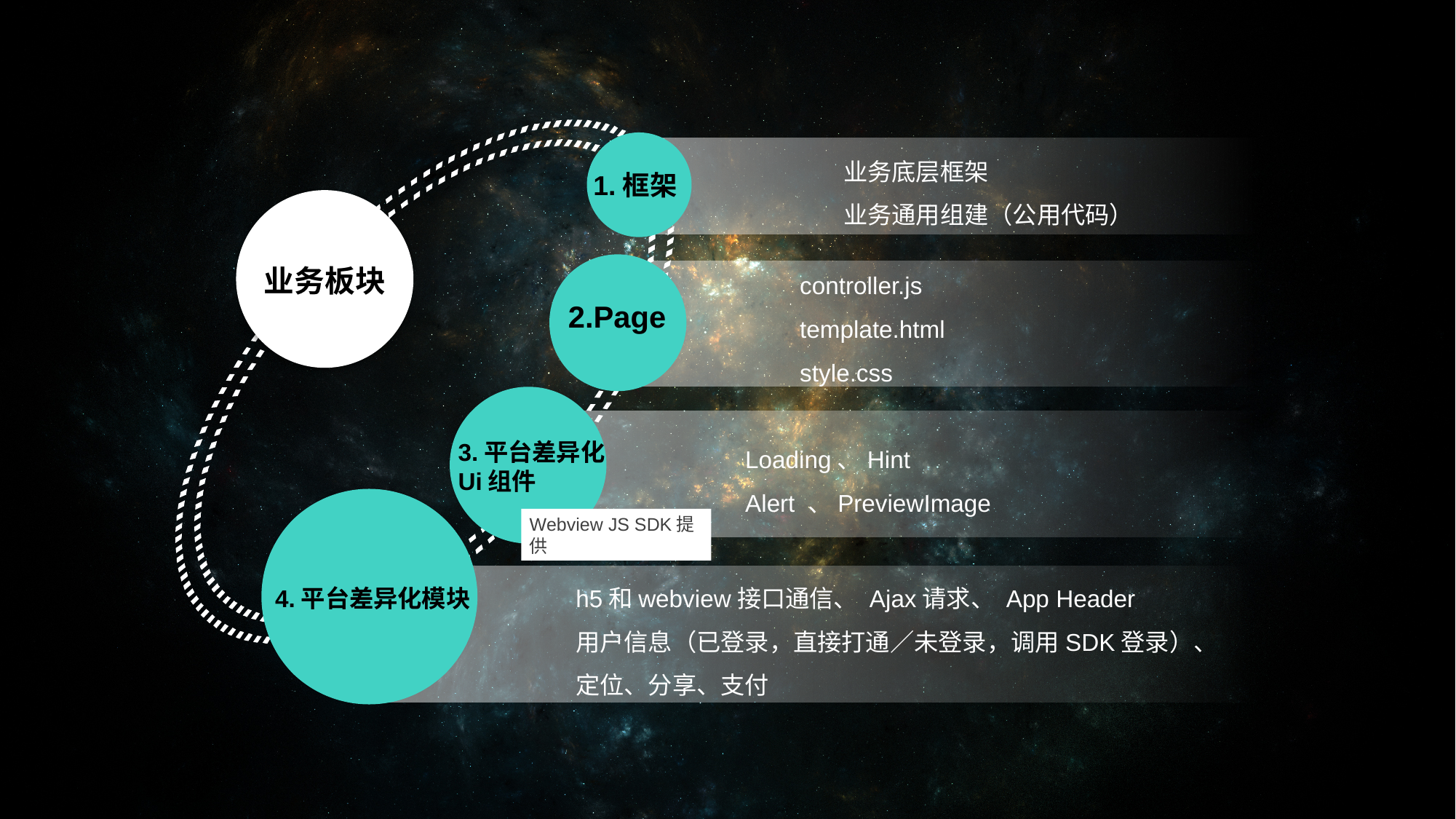

1.框架

业务底层框架
业务通用组建（公用代码）

controller.js
template.html
style.css
业务板块

2.Page

3.平台差异化Ui组件

Loading、Hint
Alert 、PreviewImage

4.平台差异化模块
Webview JS SDK提供
h5和webview接口通信、 Ajax请求、 App Header
用户信息（已登录，直接打通／未登录，调用SDK登录）、定位、分享、支付